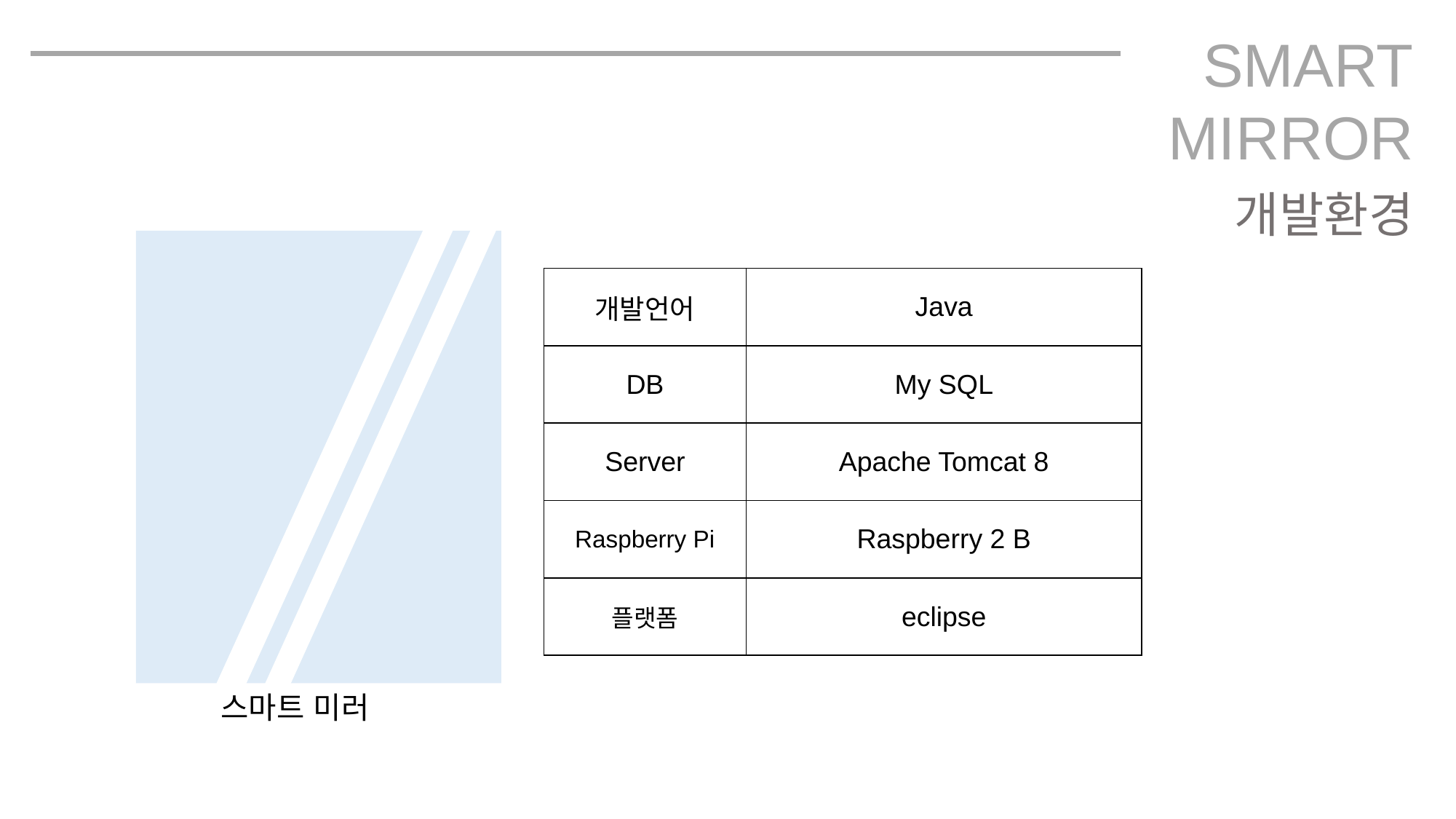

SMART
MIRROR
개발환경

| 개발언어 | Java |
| --- | --- |
| DB | My SQL |
| Server | Apache Tomcat 8 |
| Raspberry Pi | Raspberry 2 B |
| 플랫폼 | eclipse |
스마트 미러